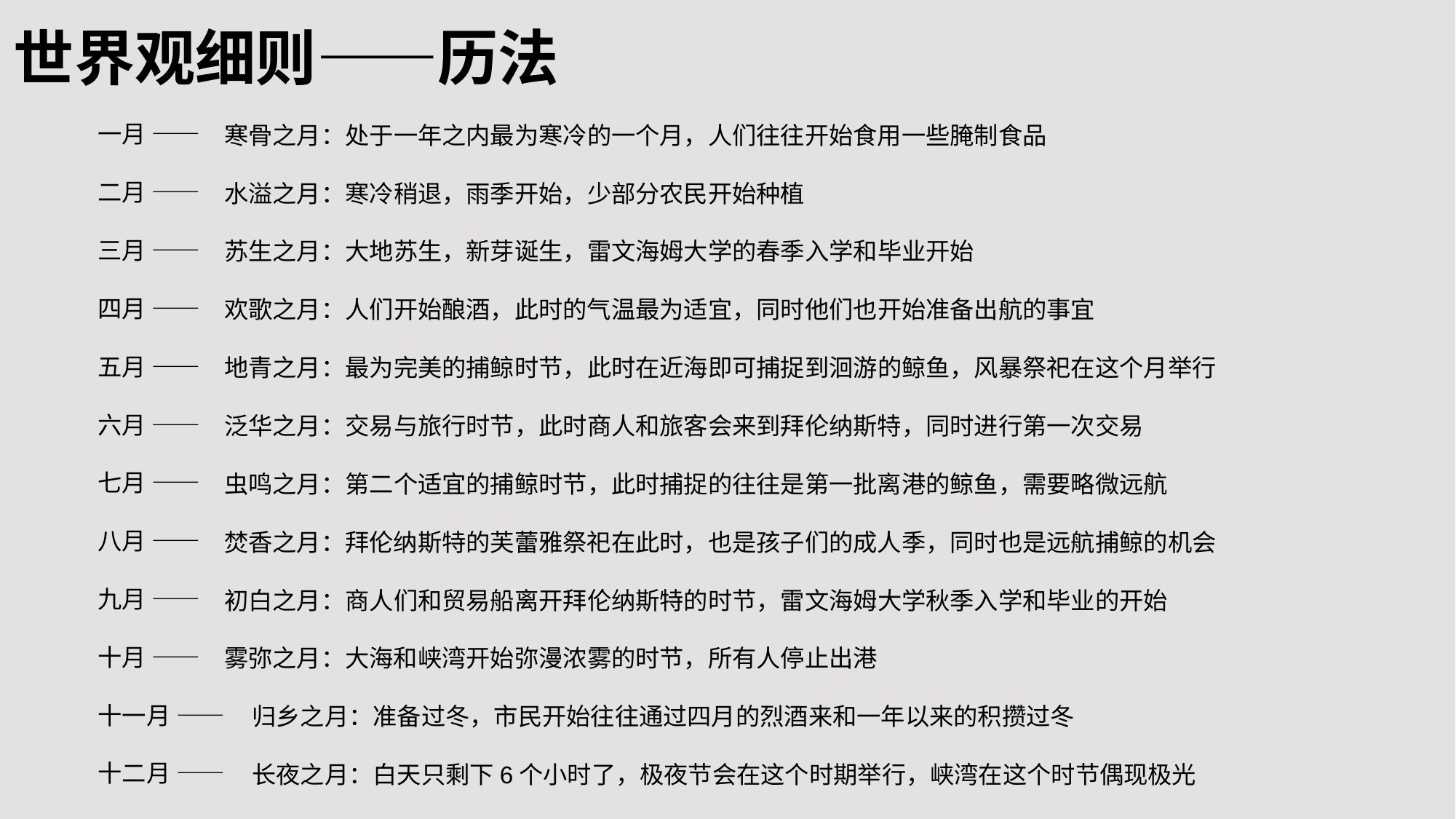

世界观细则——历法
一月 ——

二月 ——

三月 ——

四月 ——

五月 ——

六月 ——

七月 ——

八月 ——

九月 ——

十月 ——

十一月 ——

十二月 ——
寒骨之月：处于一年之内最为寒冷的一个月，人们往往开始食用一些腌制食品

水溢之月：寒冷稍退，雨季开始，少部分农民开始种植

苏生之月：大地苏生，新芽诞生，雷文海姆大学的春季入学和毕业开始

欢歌之月：人们开始酿酒，此时的气温最为适宜，同时他们也开始准备出航的事宜

地青之月：最为完美的捕鲸时节，此时在近海即可捕捉到洄游的鲸鱼，风暴祭祀在这个月举行

泛华之月：交易与旅行时节，此时商人和旅客会来到拜伦纳斯特，同时进行第一次交易

虫鸣之月：第二个适宜的捕鲸时节，此时捕捉的往往是第一批离港的鲸鱼，需要略微远航

焚香之月：拜伦纳斯特的芙蕾雅祭祀在此时，也是孩子们的成人季，同时也是远航捕鲸的机会

初白之月：商人们和贸易船离开拜伦纳斯特的时节，雷文海姆大学秋季入学和毕业的开始

雾弥之月：大海和峡湾开始弥漫浓雾的时节，所有人停止出港

    归乡之月：准备过冬，市民开始往往通过四月的烈酒来和一年以来的积攒过冬

    长夜之月：白天只剩下6个小时了，极夜节会在这个时期举行，峡湾在这个时节偶现极光